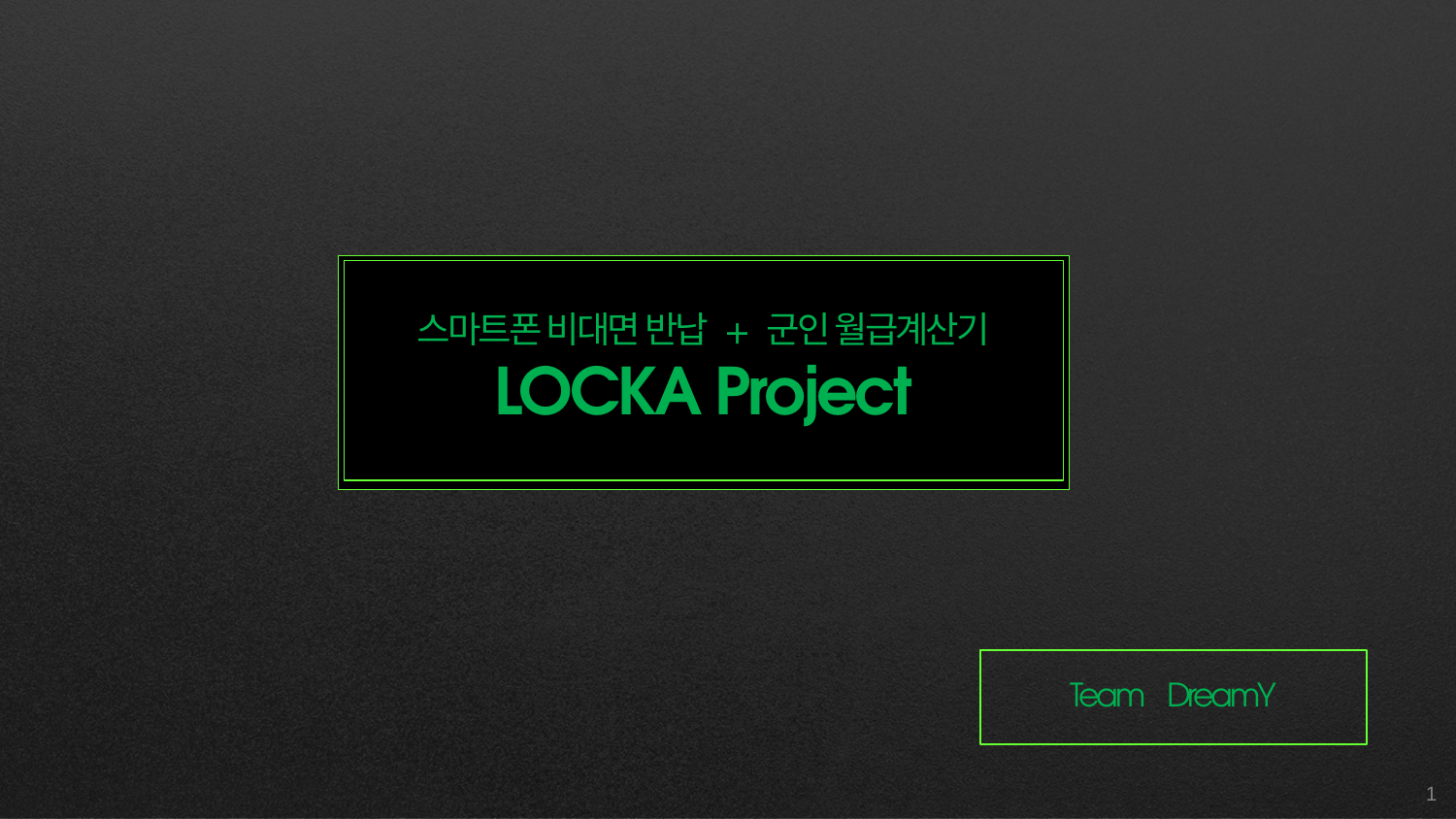

스마트폰 비대면 반납 + 군인 월급계산기
LOCKA Project
Team    DreamY